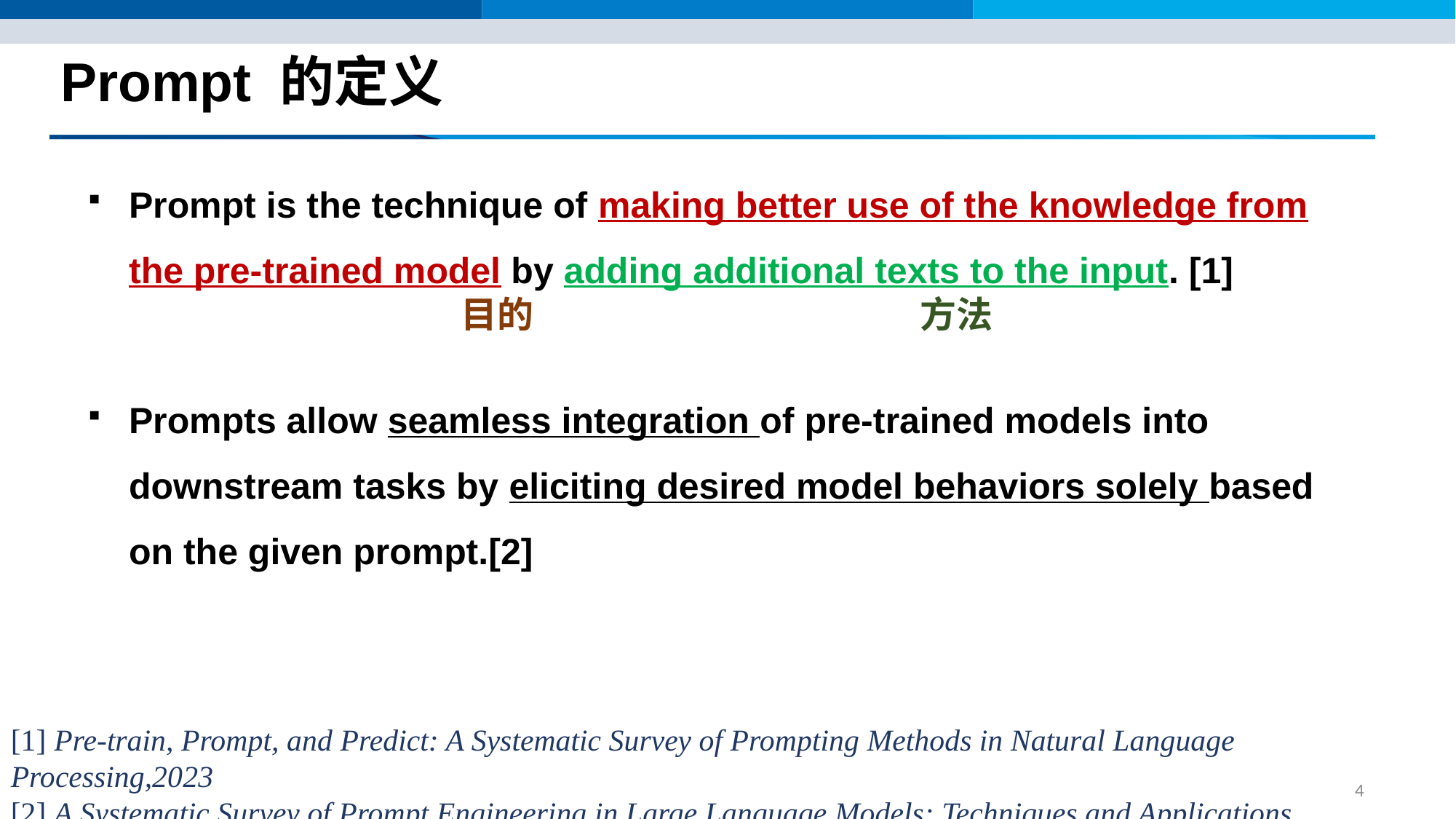

# Prompt 的定义
Prompt is the technique of making better use of the knowledge from the pre-trained model by adding additional texts to the input. [1]

Prompts allow seamless integration of pre-trained models into downstream tasks by eliciting desired model behaviors solely based on the given prompt.[2]

目的
方法
[1] Pre-train, Prompt, and Predict: A Systematic Survey of Prompting Methods in Natural Language Processing,2023
[2] A Systematic Survey of Prompt Engineering in Large Language Models: Techniques and Applications
4